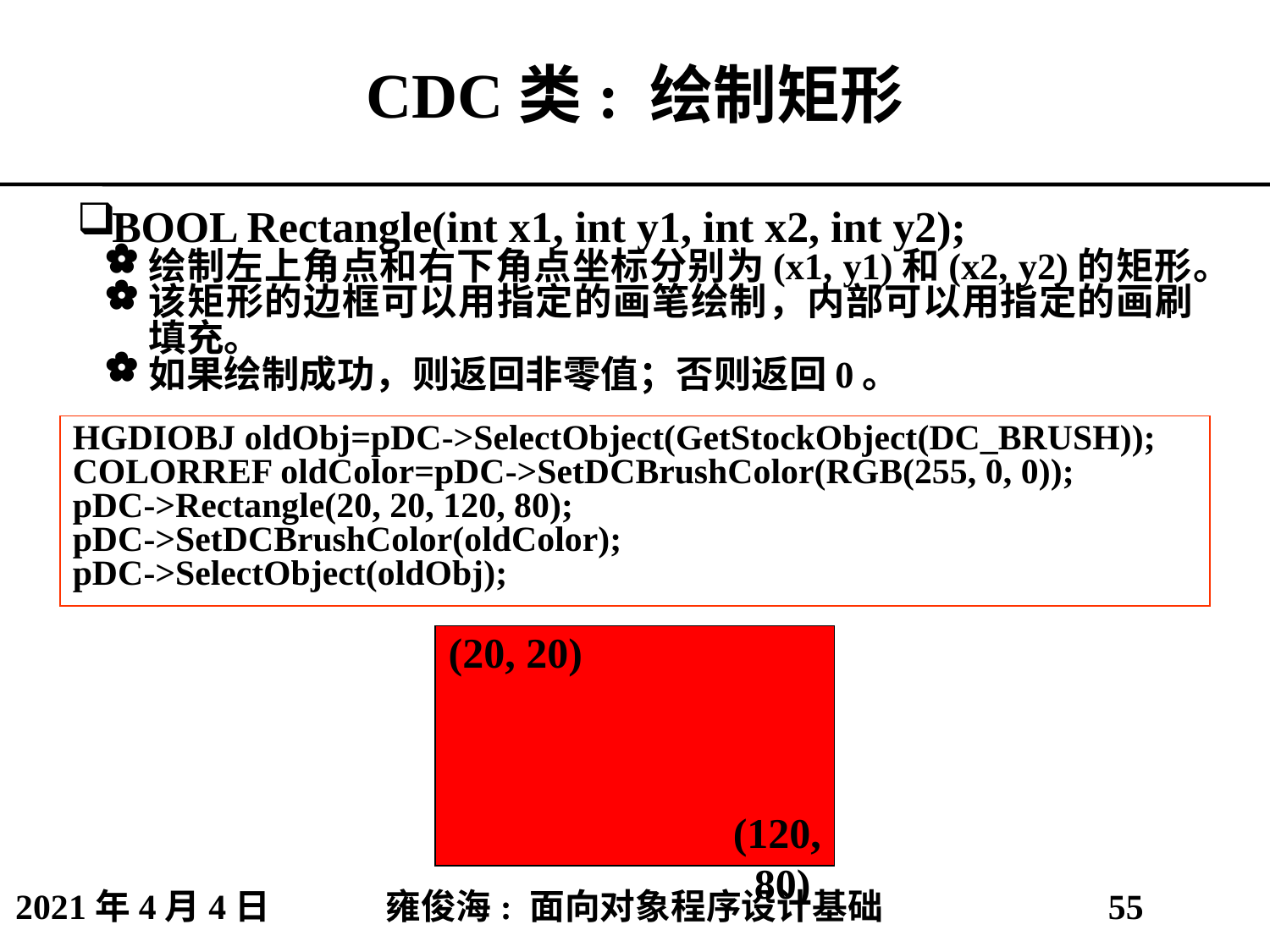

# CDC类: 绘制矩形

BOOL Rectangle(int x1, int y1, int x2, int y2);
绘制左上角点和右下角点坐标分别为(x1, y1)和(x2, y2)的矩形。
该矩形的边框可以用指定的画笔绘制，内部可以用指定的画刷填充。
如果绘制成功，则返回非零值；否则返回0。
HGDIOBJ oldObj=pDC->SelectObject(GetStockObject(DC_BRUSH));
COLORREF oldColor=pDC->SetDCBrushColor(RGB(255, 0, 0));
pDC->Rectangle(20, 20, 120, 80);
pDC->SetDCBrushColor(oldColor);
pDC->SelectObject(oldObj);

(20, 20)
(120, 80)
2021年4月4日
雍俊海: 面向对象程序设计基础
55